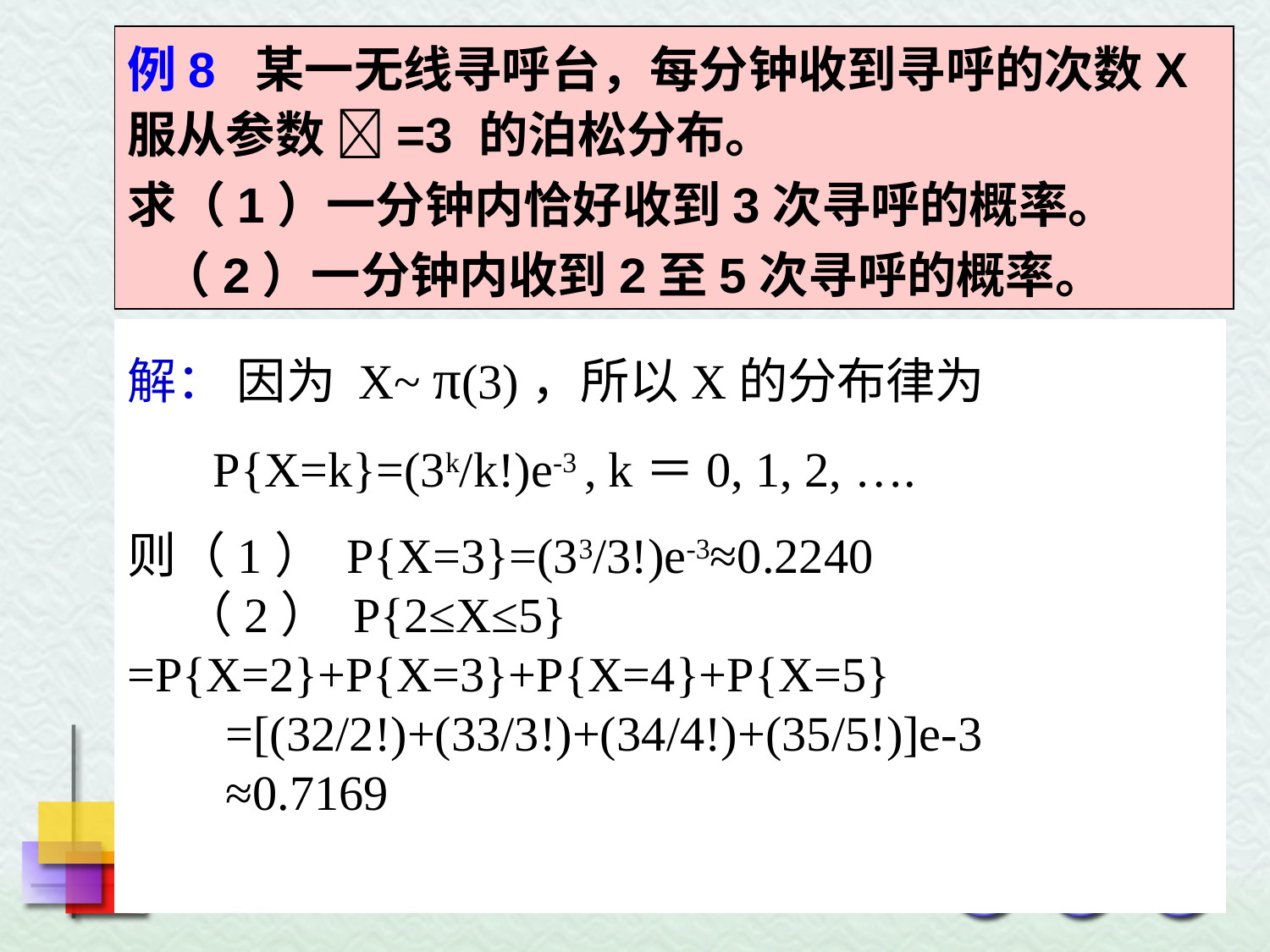

例8  某一无线寻呼台，每分钟收到寻呼的次数X服从参数 λ=3 的泊松分布。
求（1）一分钟内恰好收到3次寻呼的概率。
  （2）一分钟内收到2至5次寻呼的概率。
解： 因为 X~ π(3)，所以X的分布律为
       P{X=k}=(3k/k!)e-3 , k＝0, 1, 2, ….
则（1） P{X=3}=(33/3!)e-3≈0.2240
    （2） P{2≤X≤5}    =P{X=2}+P{X=3}+P{X=4}+P{X=5}
        =[(32/2!)+(33/3!)+(34/4!)+(35/5!)]e-3
        ≈0.7169